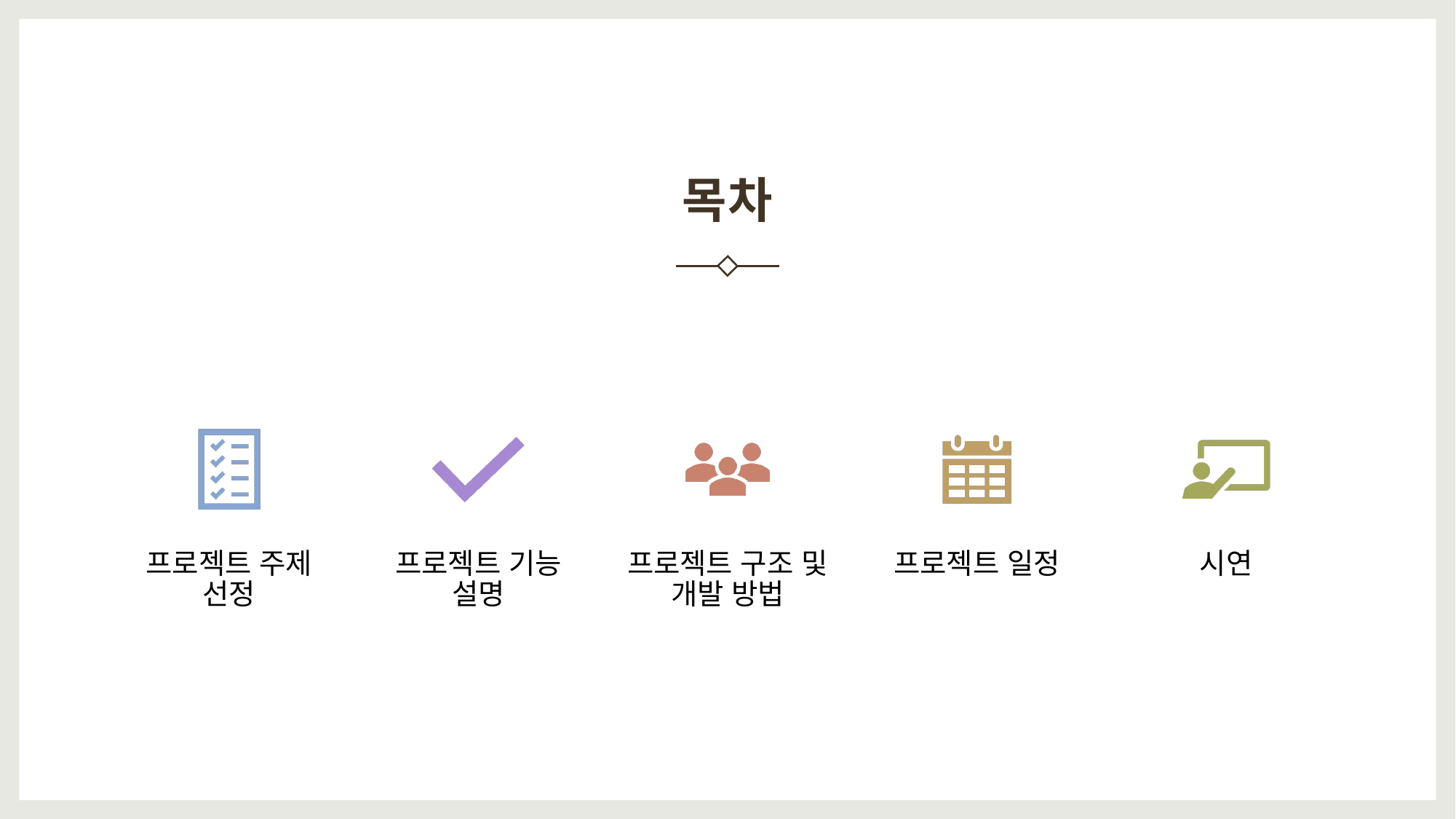

# 목차

프로젝트 주제 선정
프로젝트 기능 설명
프로젝트 구조 및 개발 방법
프로젝트 일정
시연